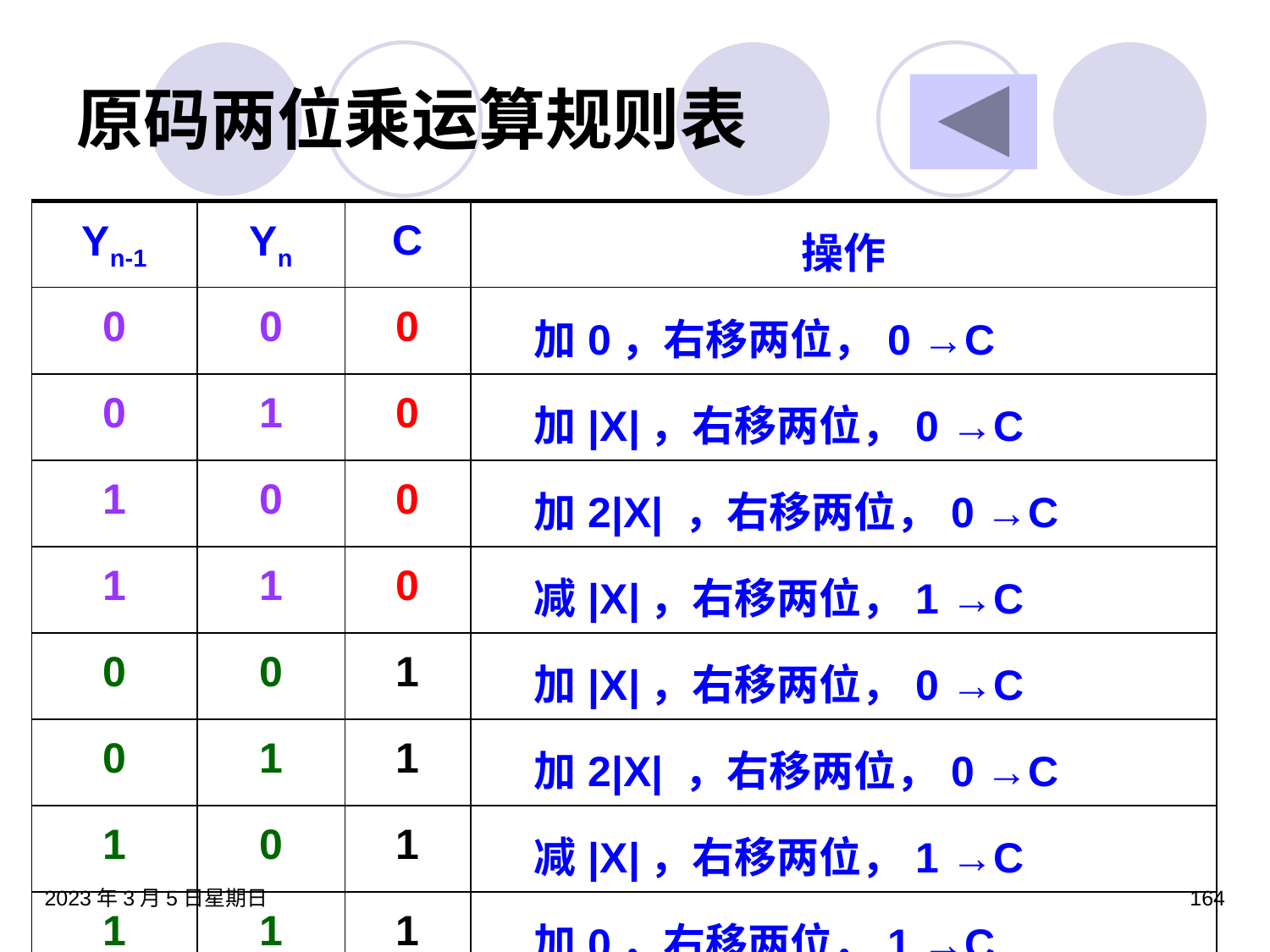

# 原码两位乘运算规则表

| Yn-1 | Yn | C | 操作 |
| --- | --- | --- | --- |
| 0 | 0 | 0 | 加0，右移两位，0 →C |
| 0 | 1 | 0 | 加|X|，右移两位，0 →C |
| 1 | 0 | 0 | 加2|X| ，右移两位，0 →C |
| 1 | 1 | 0 | 减|X|，右移两位，1 →C |
| 0 | 0 | 1 | 加|X|，右移两位，0 →C |
| 0 | 1 | 1 | 加2|X| ，右移两位，0 →C |
| 1 | 0 | 1 | 减|X|，右移两位，1 →C |
| 1 | 1 | 1 | 加0，右移两位，1 →C |
2023年3月5日星期日
164